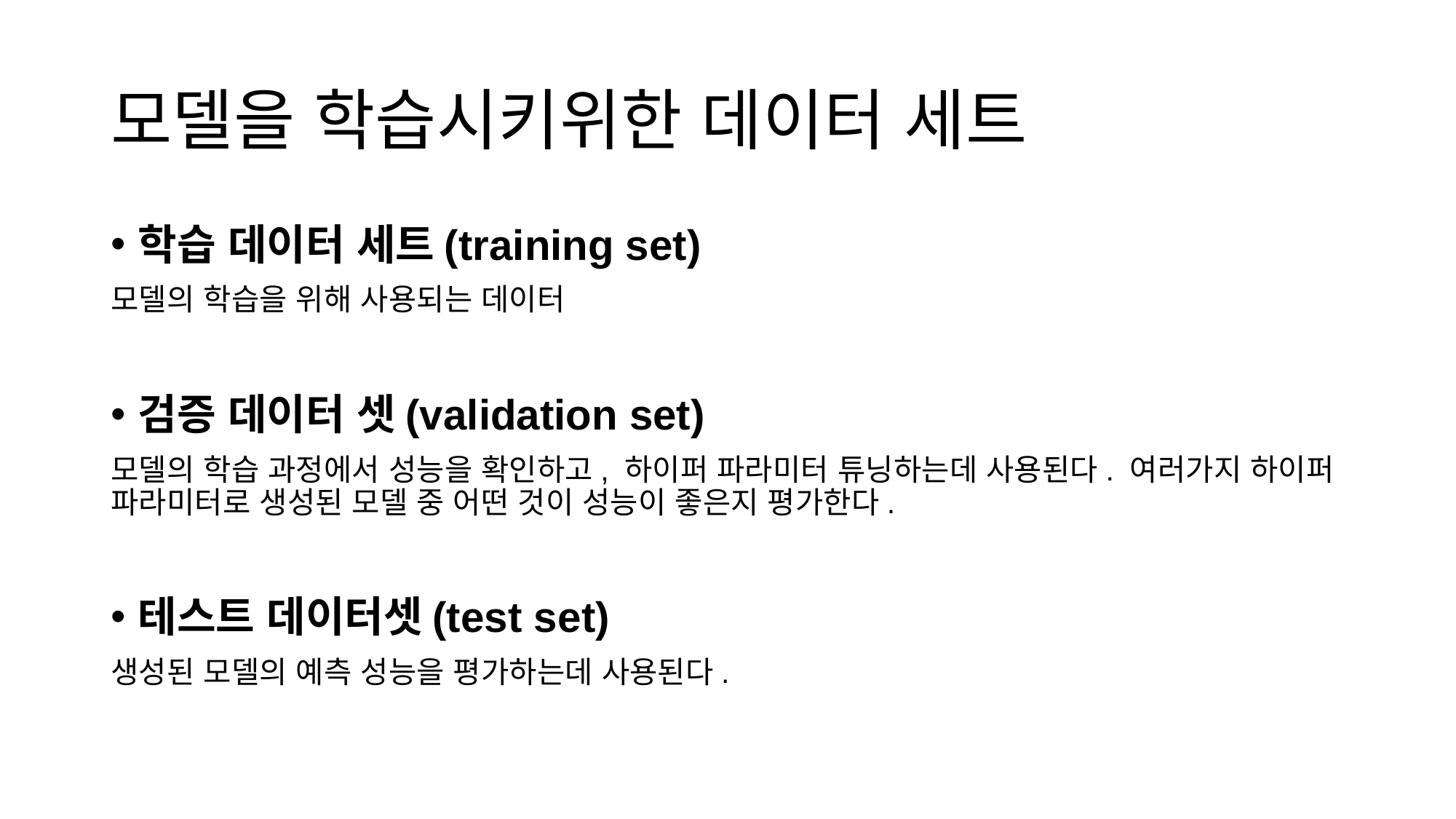

# 모델을 학습시키위한 데이터 세트
학습 데이터 세트(training set)
모델의 학습을 위해 사용되는 데이터

검증 데이터 셋(validation set)
모델의 학습 과정에서 성능을 확인하고, 하이퍼 파라미터 튜닝하는데 사용된다. 여러가지 하이퍼 파라미터로 생성된 모델 중 어떤 것이 성능이 좋은지 평가한다.

테스트 데이터셋(test set)
생성된 모델의 예측 성능을 평가하는데 사용된다.